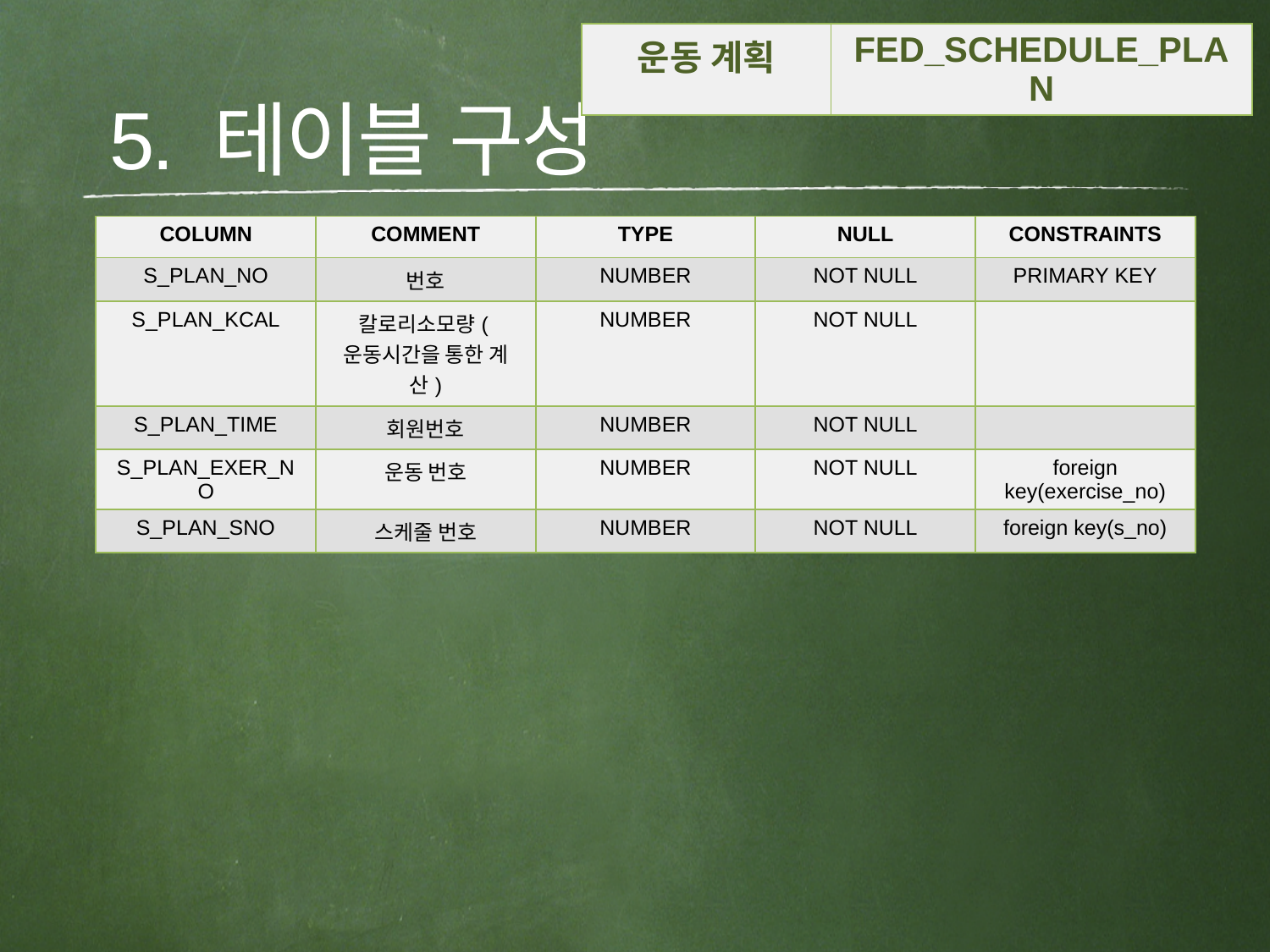

| 운동 계획 | FED\_SCHEDULE\_PLAN |
| --- | --- |
# 5. 테이블 구성
| COLUMN | COMMENT | TYPE | NULL | CONSTRAINTS |
| --- | --- | --- | --- | --- |
| S\_PLAN\_NO | 번호 | NUMBER | NOT NULL | PRIMARY KEY |
| S\_PLAN\_KCAL | 칼로리소모량(운동시간을 통한 계산) | NUMBER | NOT NULL |  |
| S\_PLAN\_TIME | 회원번호 | NUMBER | NOT NULL |  |
| S\_PLAN\_EXER\_NO | 운동 번호 | NUMBER | NOT NULL | foreign key(exercise\_no) |
| S\_PLAN\_SNO | 스케줄 번호 | NUMBER | NOT NULL | foreign key(s\_no) |